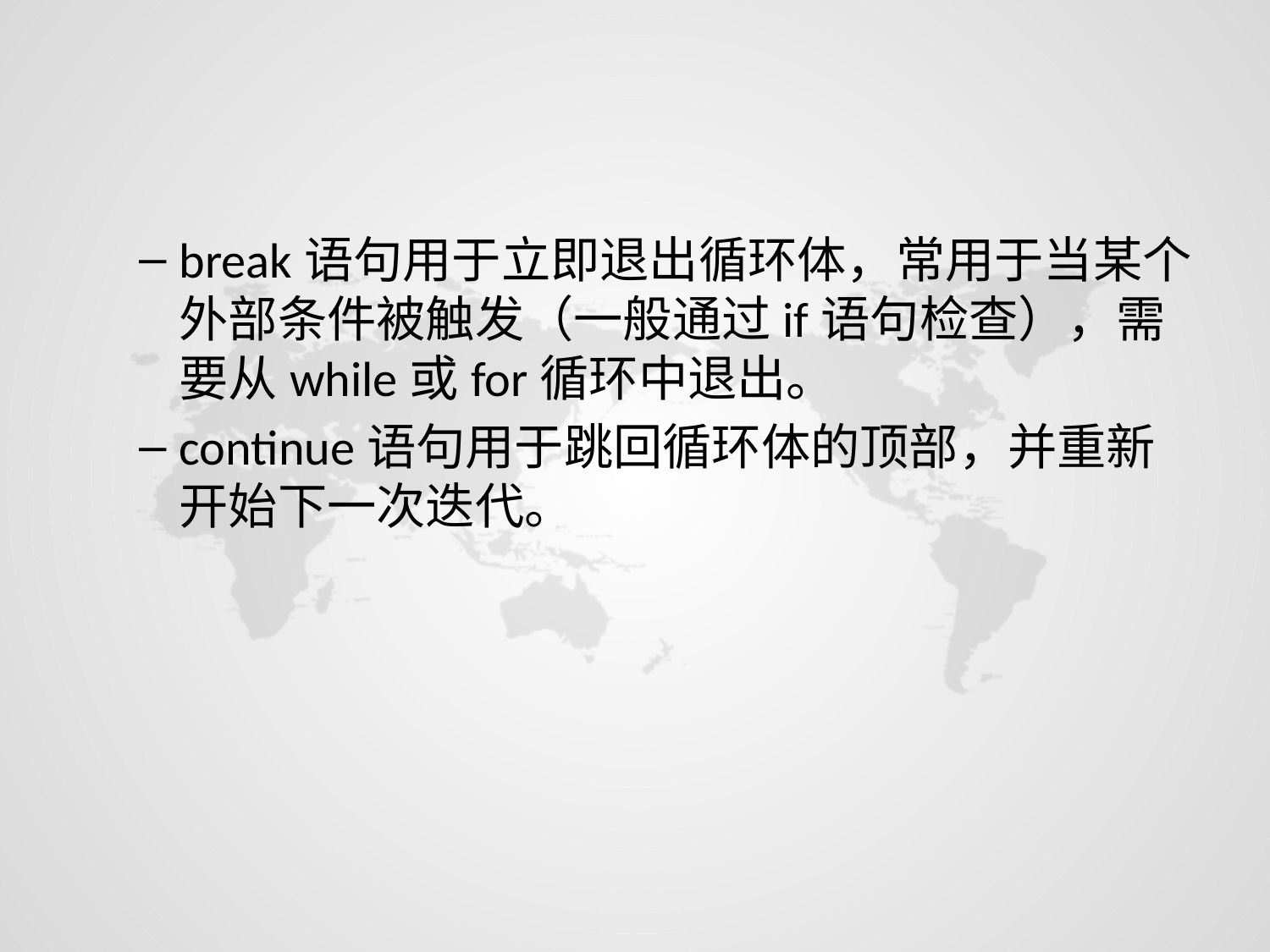

#
break语句用于立即退出循环体，常用于当某个外部条件被触发（一般通过if语句检查），需要从while或for循环中退出。
continue语句用于跳回循环体的顶部，并重新开始下一次迭代。